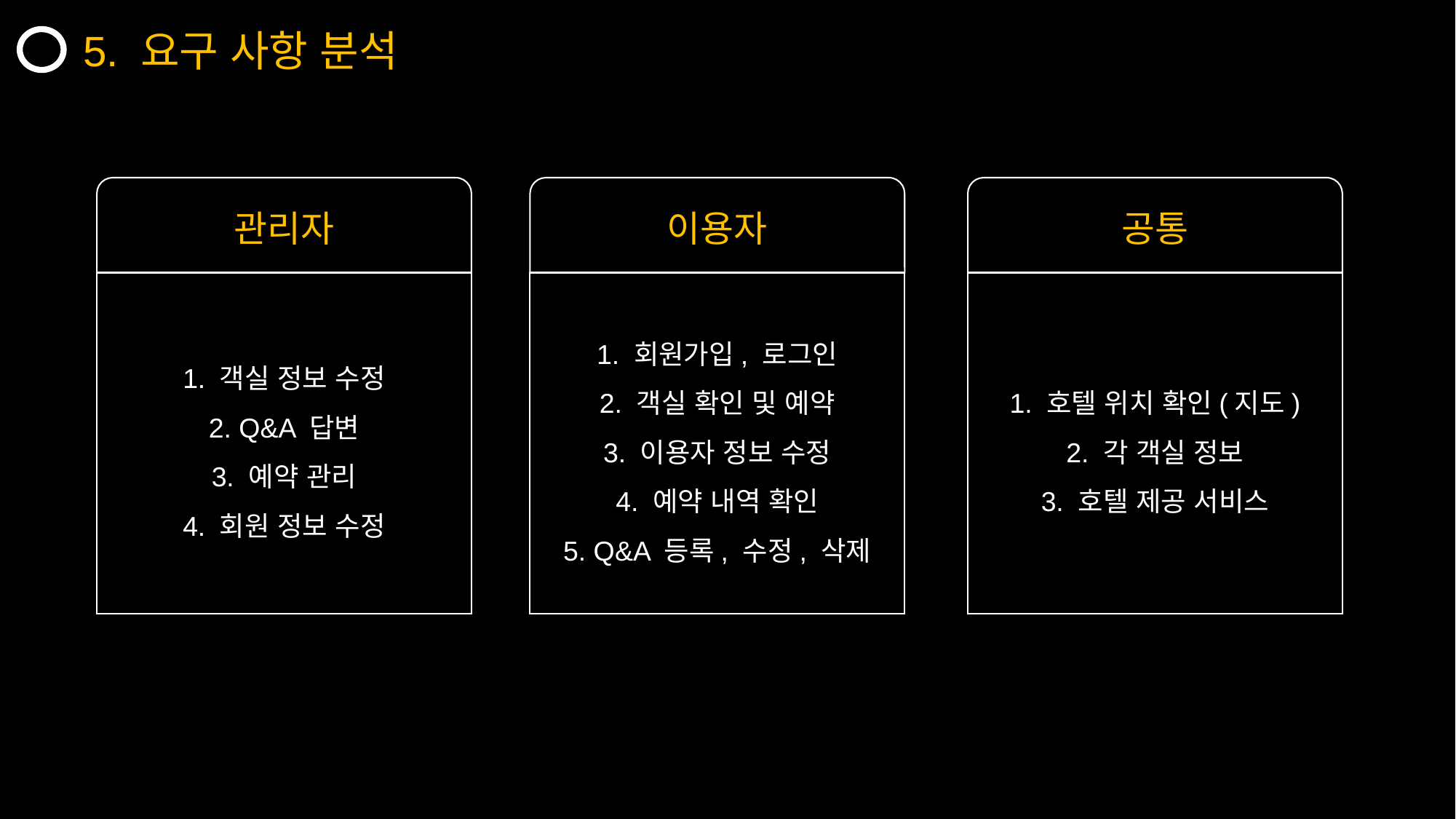

5. 요구 사항 분석

관리자
1. 객실 정보 수정
2. Q&A 답변
3. 예약 관리
4. 회원 정보 수정
이용자
1. 회원가입, 로그인
2. 객실 확인 및 예약
3. 이용자 정보 수정
4. 예약 내역 확인
5. Q&A 등록, 수정, 삭제
공통
1. 호텔 위치 확인(지도)
2. 각 객실 정보
3. 호텔 제공 서비스